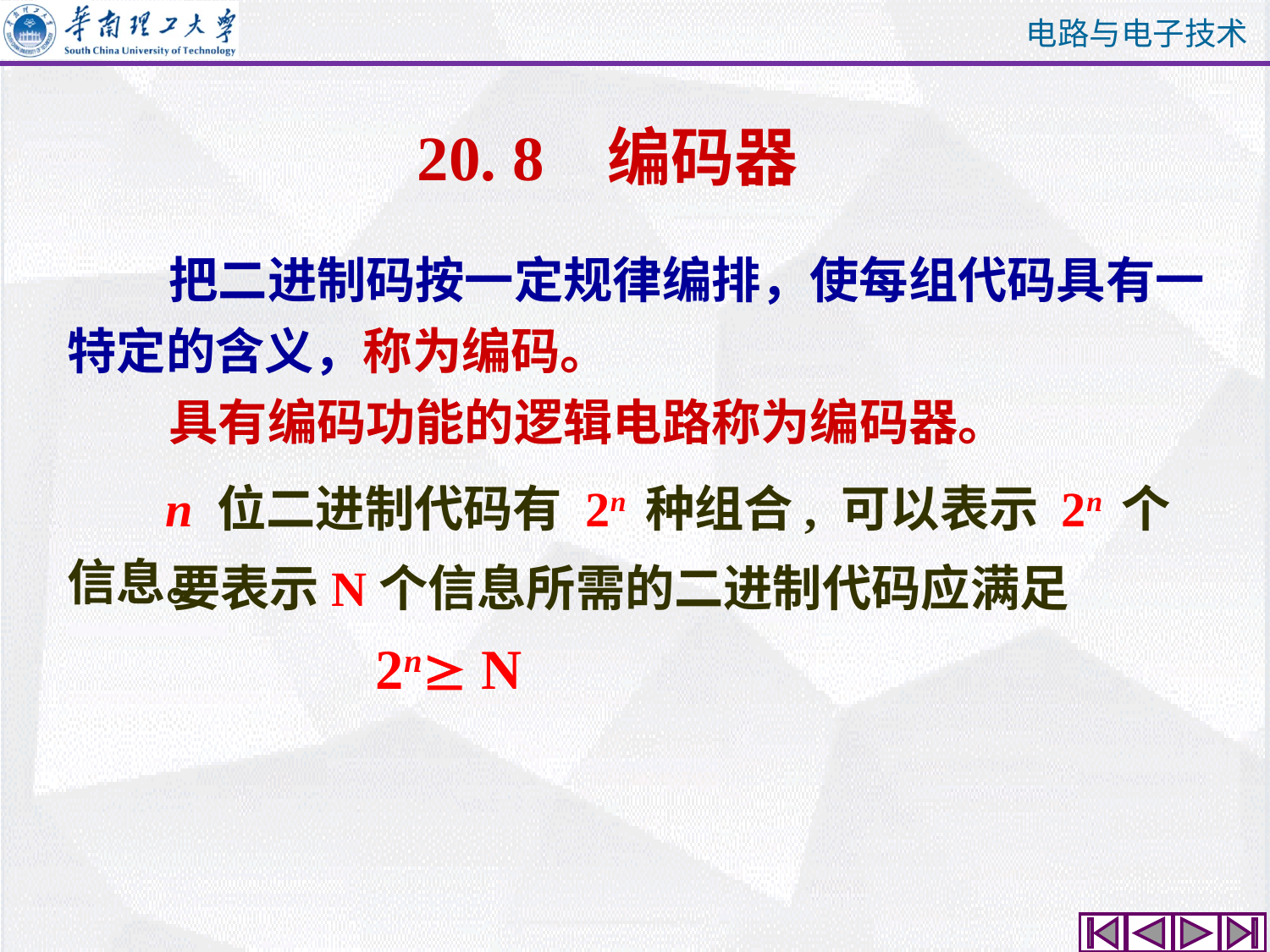

20. 8   编码器
        把二进制码按一定规律编排，使每组代码具有一特定的含义，称为编码。
        具有编码功能的逻辑电路称为编码器。
        n 位二进制代码有 2n 种组合, 可以表示 2n 个信息。
       要表示N个信息所需的二进制代码应满足
                        2n≥ N